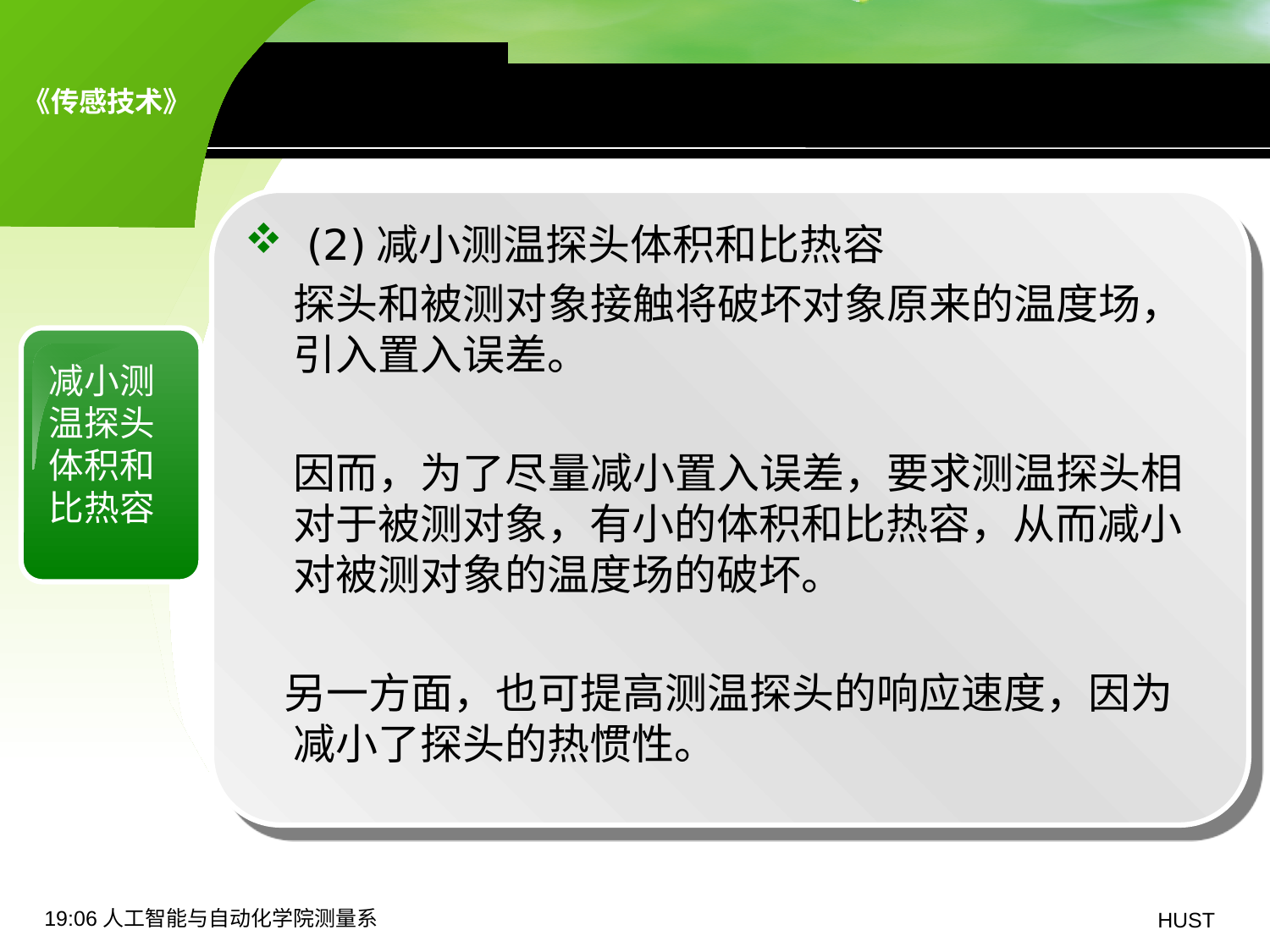

0、测温原理——接触式测温

 (2)减小测温探头体积和比热容
    探头和被测对象接触将破坏对象原来的温度场，引入置入误差。

    因而，为了尽量减小置入误差，要求测温探头相对于被测对象，有小的体积和比热容，从而减小对被测对象的温度场的破坏。

   另一方面，也可提高测温探头的响应速度，因为减小了探头的热惯性。

减小测温探头体积和比热容
19:06人工智能与自动化学院测量系
HUST